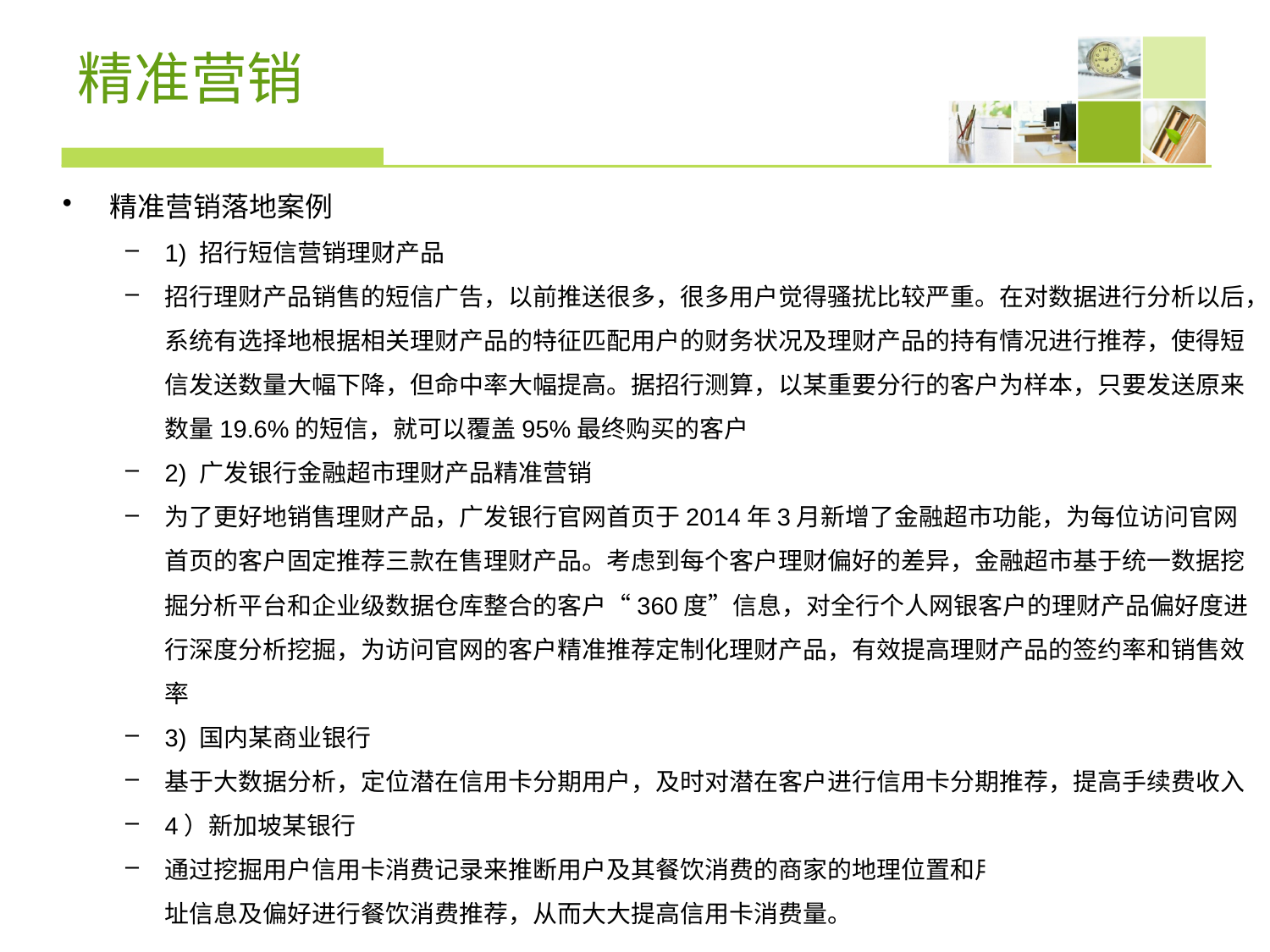

# 精准营销
精准营销落地案例
1) 招行短信营销理财产品
招行理财产品销售的短信广告，以前推送很多，很多用户觉得骚扰比较严重。在对数据进行分析以后，系统有选择地根据相关理财产品的特征匹配用户的财务状况及理财产品的持有情况进行推荐，使得短信发送数量大幅下降，但命中率大幅提高。据招行测算，以某重要分行的客户为样本，只要发送原来数量19.6%的短信，就可以覆盖95%最终购买的客户
2) 广发银行金融超市理财产品精准营销
为了更好地销售理财产品，广发银行官网首页于2014年3月新增了金融超市功能，为每位访问官网首页的客户固定推荐三款在售理财产品。考虑到每个客户理财偏好的差异，金融超市基于统一数据挖掘分析平台和企业级数据仓库整合的客户“360度”信息，对全行个人网银客户的理财产品偏好度进行深度分析挖掘，为访问官网的客户精准推荐定制化理财产品，有效提高理财产品的签约率和销售效率
3) 国内某商业银行
基于大数据分析，定位潜在信用卡分期用户，及时对潜在客户进行信用卡分期推荐，提高手续费收入
4）新加坡某银行
通过挖掘用户信用卡消费记录来推断用户及其餐饮消费的商家的地理位置和用户餐饮偏好，并基于地址信息及偏好进行餐饮消费推荐，从而大大提高信用卡消费量。